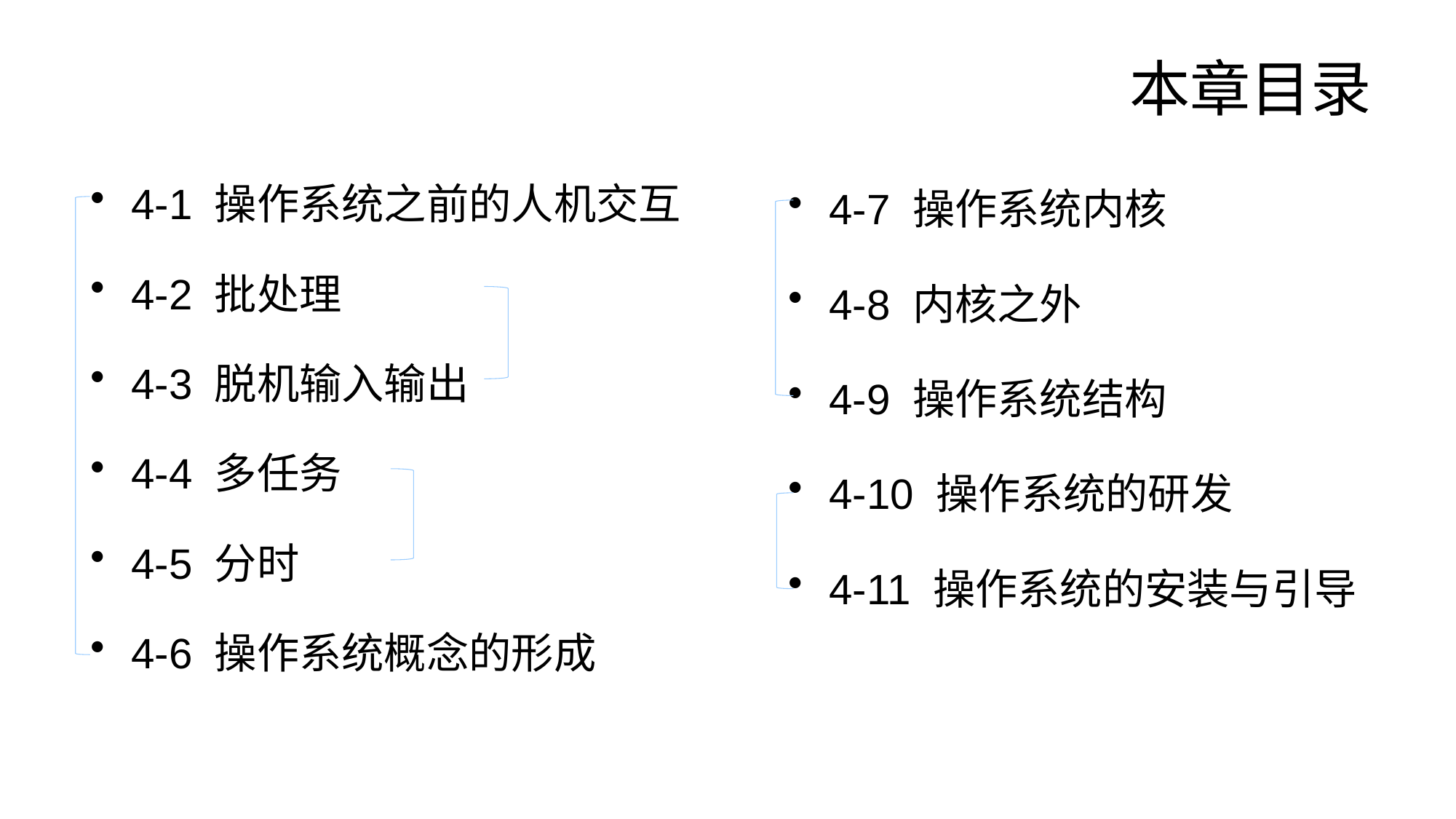

# 本章目录
4-1 操作系统之前的人机交互
4-2 批处理
4-3 脱机输入输出
4-4 多任务
4-5 分时
4-6 操作系统概念的形成
4-7 操作系统内核
4-8 内核之外
4-9 操作系统结构
4-10 操作系统的研发
4-11 操作系统的安装与引导